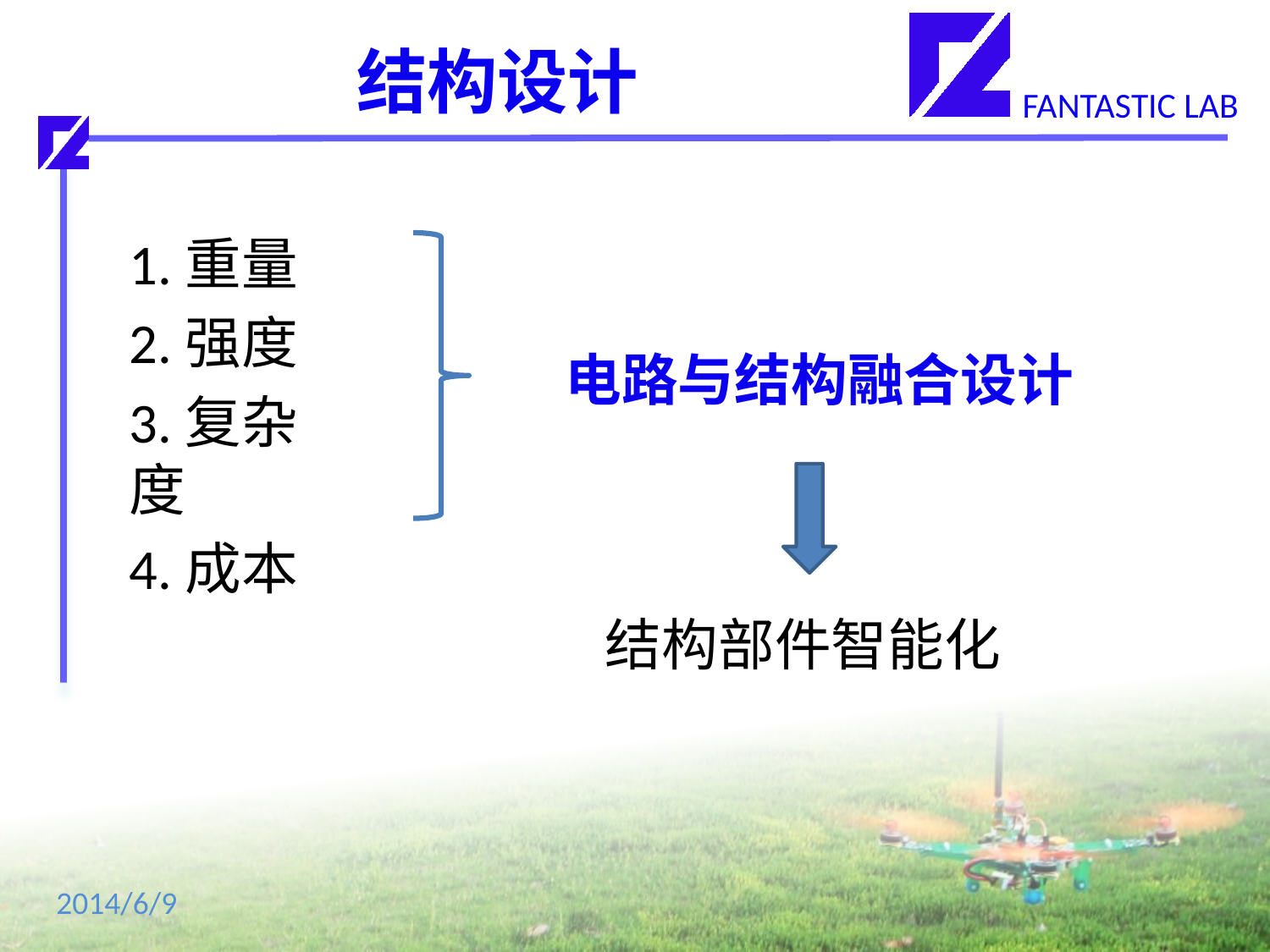

# 结构设计
1.重量
2.强度
3.复杂度
4.成本

电路与结构融合设计

结构部件智能化